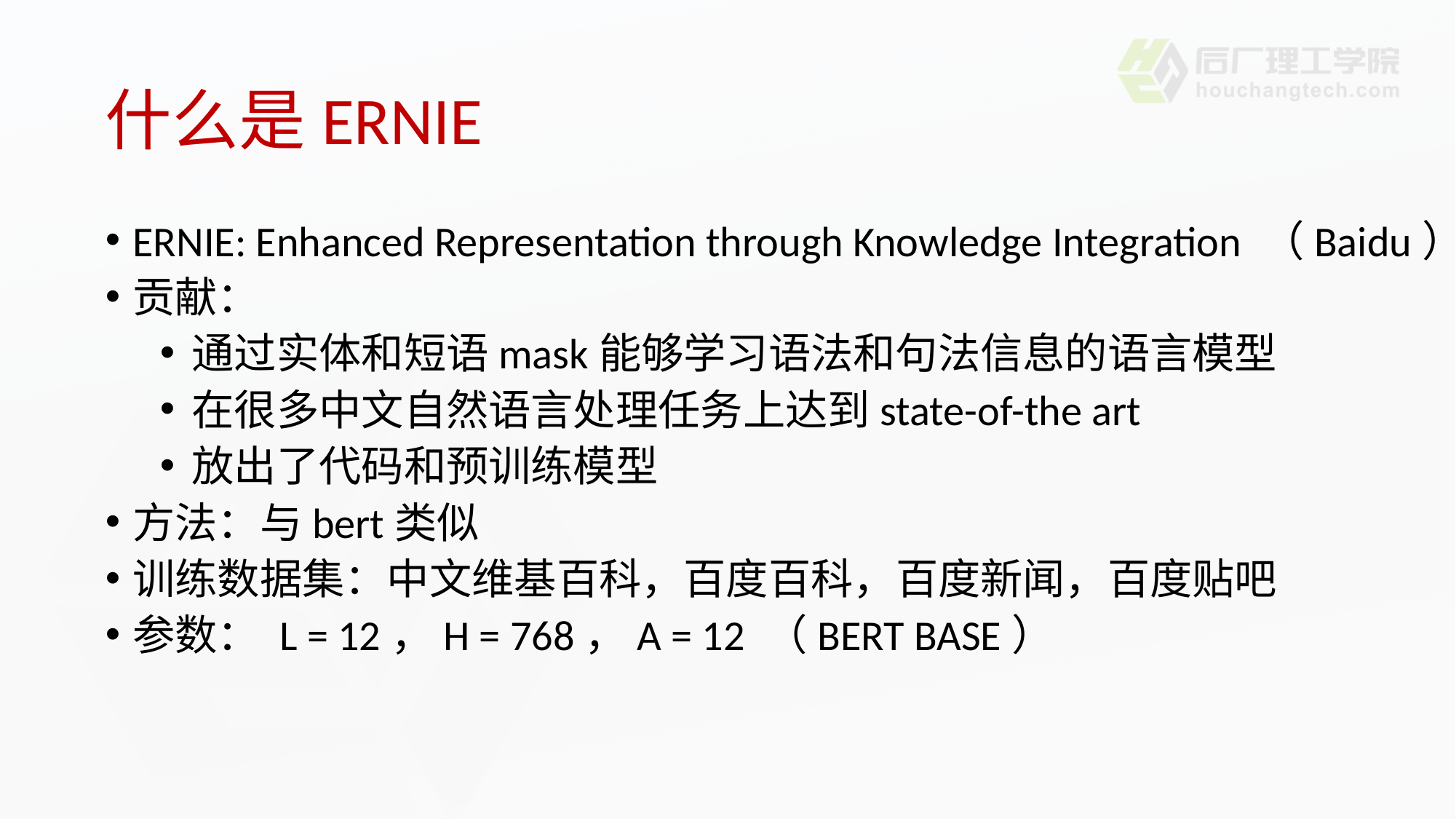

# 什么是ERNIE
ERNIE: Enhanced Representation through Knowledge Integration （Baidu）
贡献：
通过实体和短语mask能够学习语法和句法信息的语言模型
在很多中文自然语言处理任务上达到state-of-the art
放出了代码和预训练模型
方法：与bert类似
训练数据集：中文维基百科，百度百科，百度新闻，百度贴吧
参数： L = 12，H = 768，A = 12 （BERT BASE）